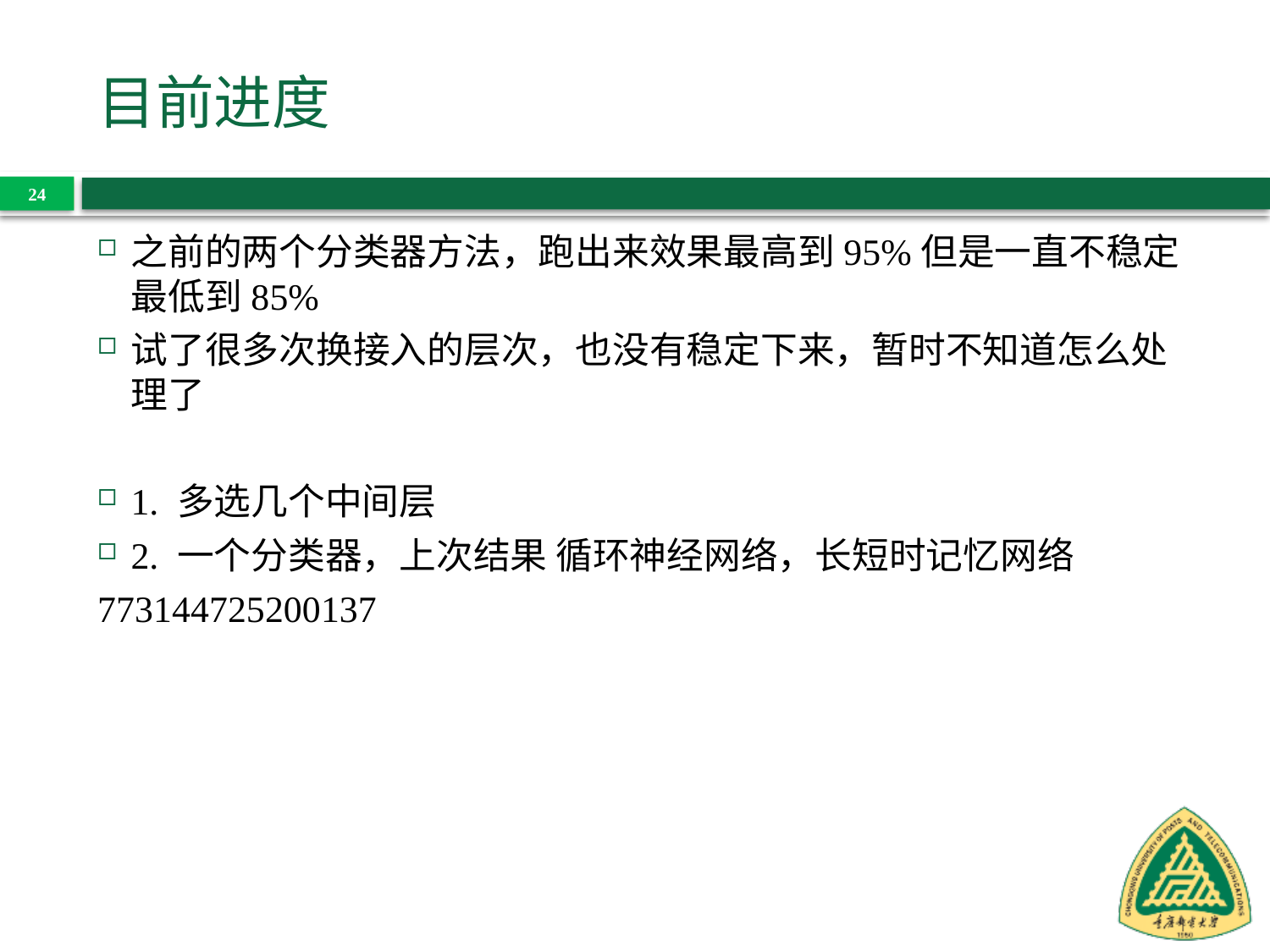

# 目前进度
24
之前的两个分类器方法，跑出来效果最高到95%但是一直不稳定最低到85%
试了很多次换接入的层次，也没有稳定下来，暂时不知道怎么处理了

1. 多选几个中间层
2. 一个分类器，上次结果 循环神经网络，长短时记忆网络
773144725200137